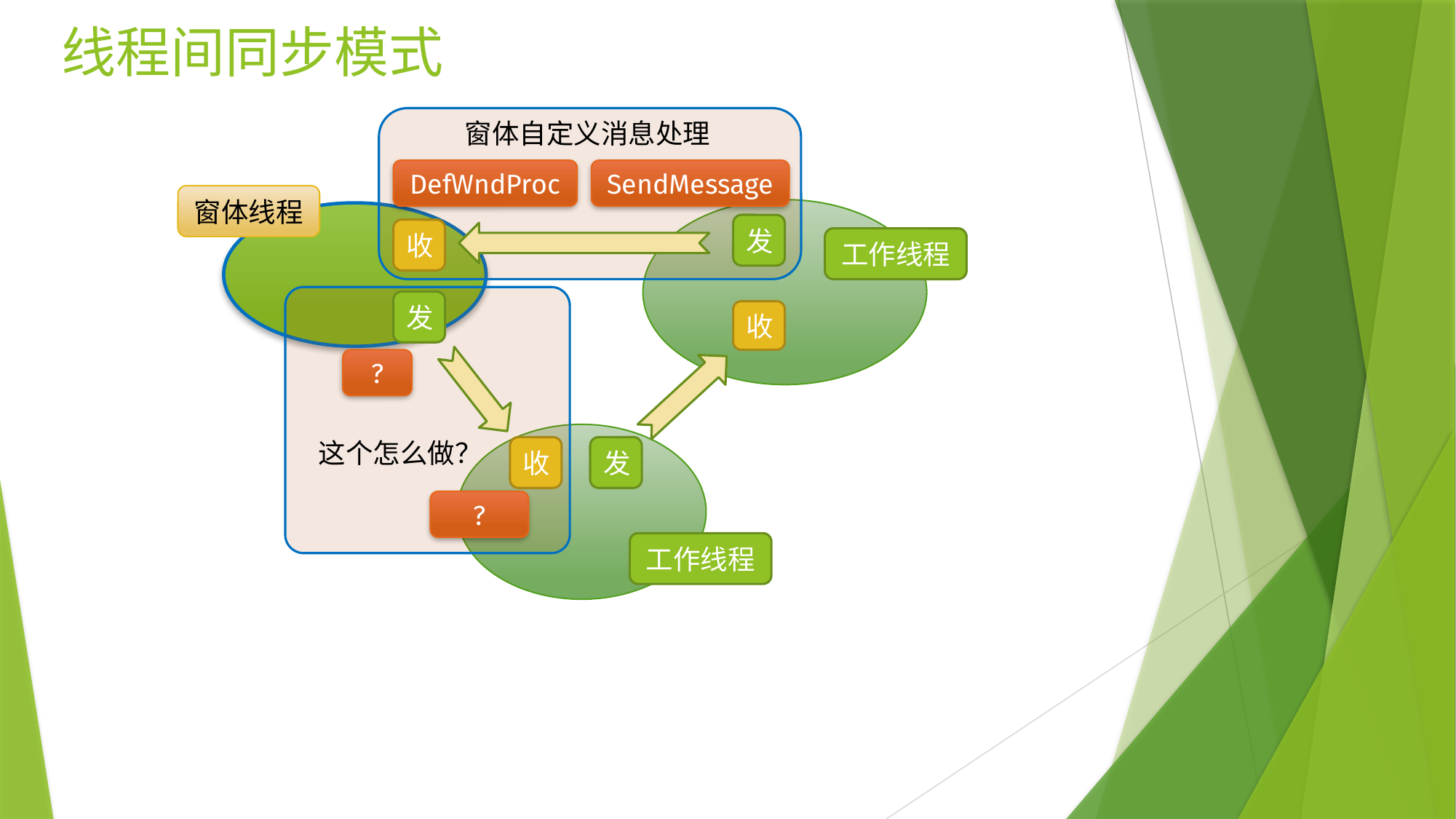

# 线程间同步模式

窗体自定义消息处理
DefWndProc
SendMessage
窗体线程

发
收

工作线程

发
收
?

这个怎么做？
收
发
?
工作线程